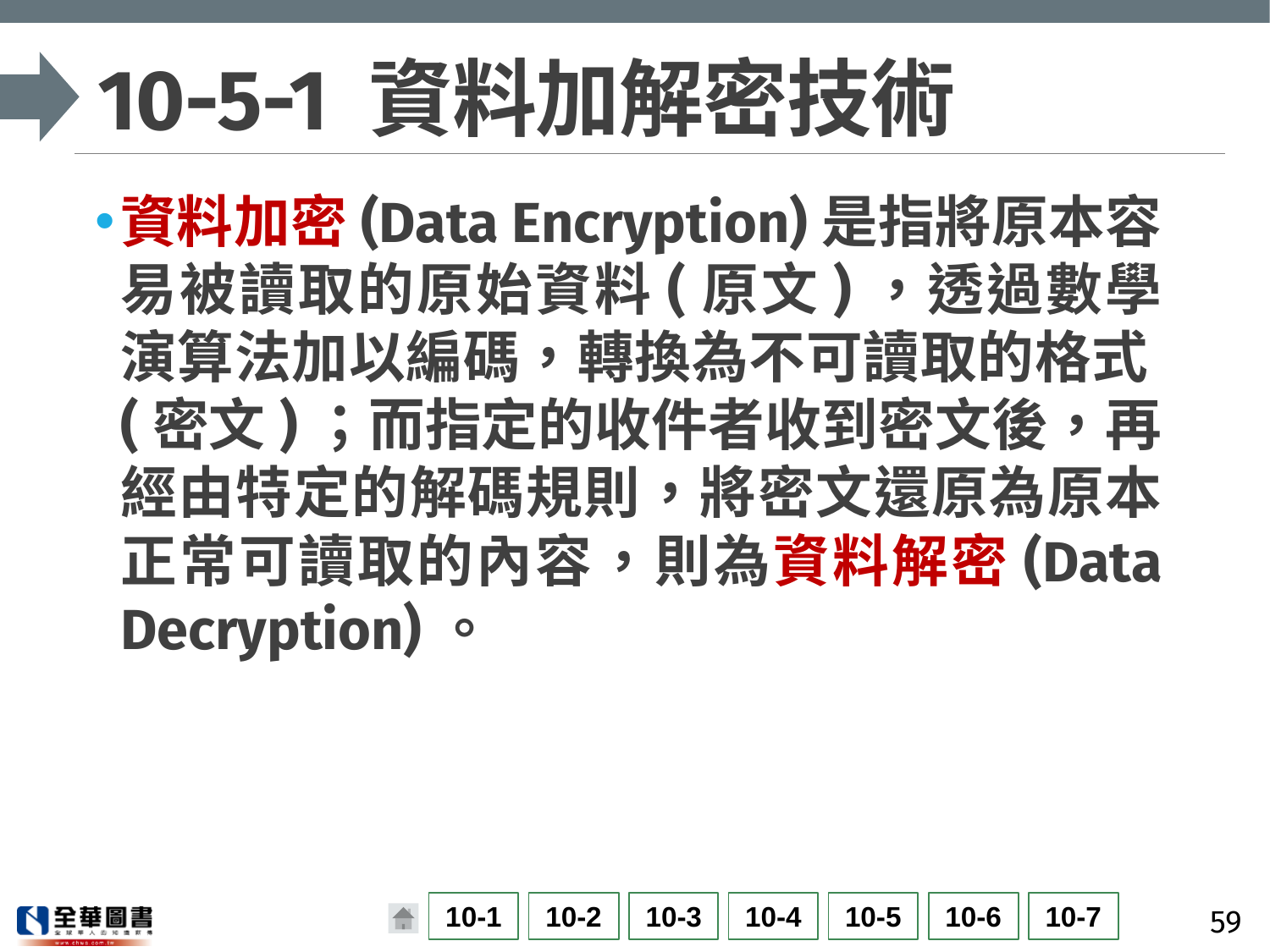

# 10-5-1 資料加解密技術
資料加密(Data Encryption)是指將原本容易被讀取的原始資料(原文)，透過數學演算法加以編碼，轉換為不可讀取的格式(密文)；而指定的收件者收到密文後，再經由特定的解碼規則，將密文還原為原本正常可讀取的內容，則為資料解密(Data Decryption)。
59